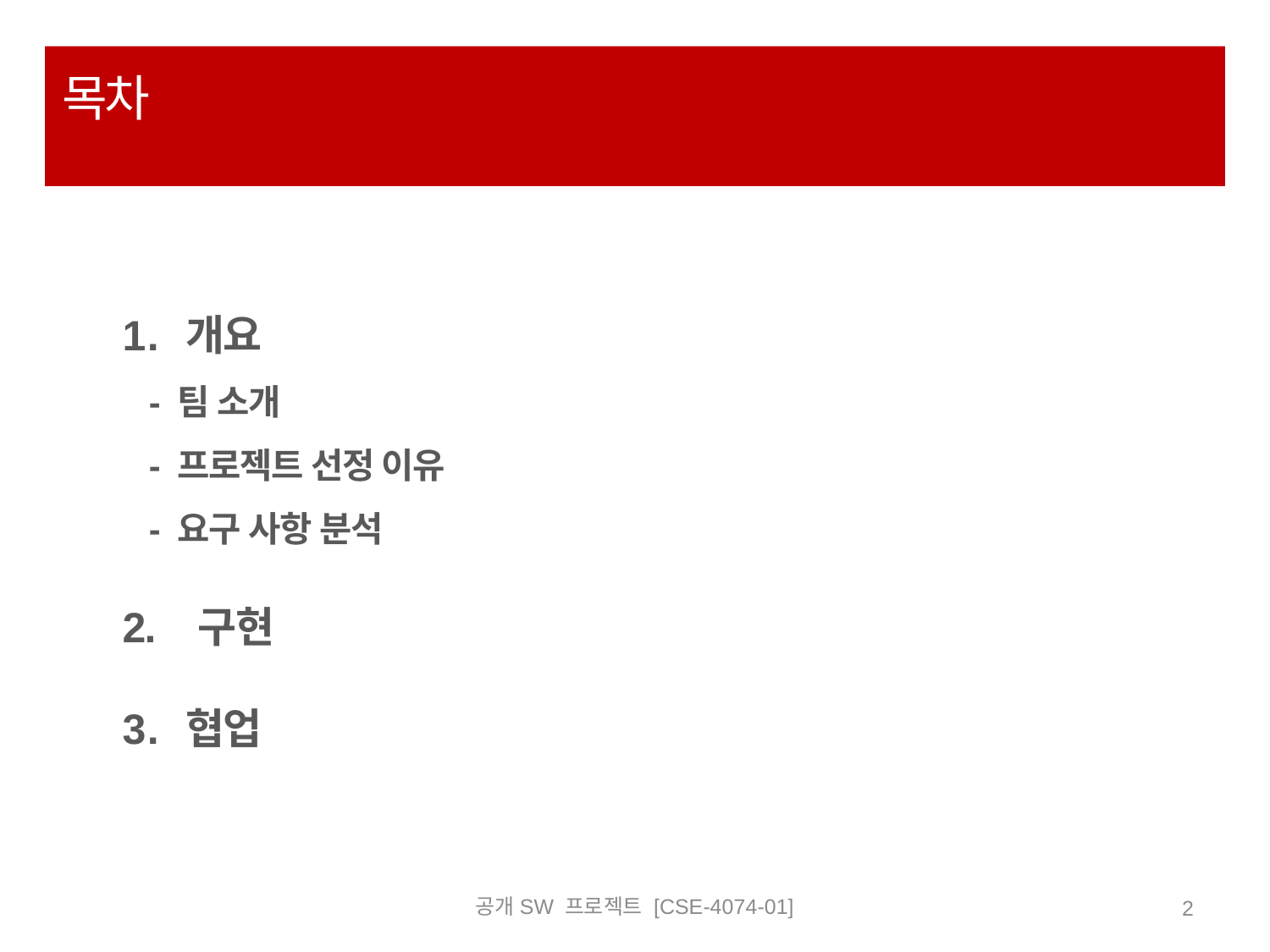

# 목차
개요
   - 팀 소개
   - 프로젝트 선정 이유
   - 요구 사항 분석
2.   구현
협업
공개SW 프로젝트 [CSE-4074-01]
2